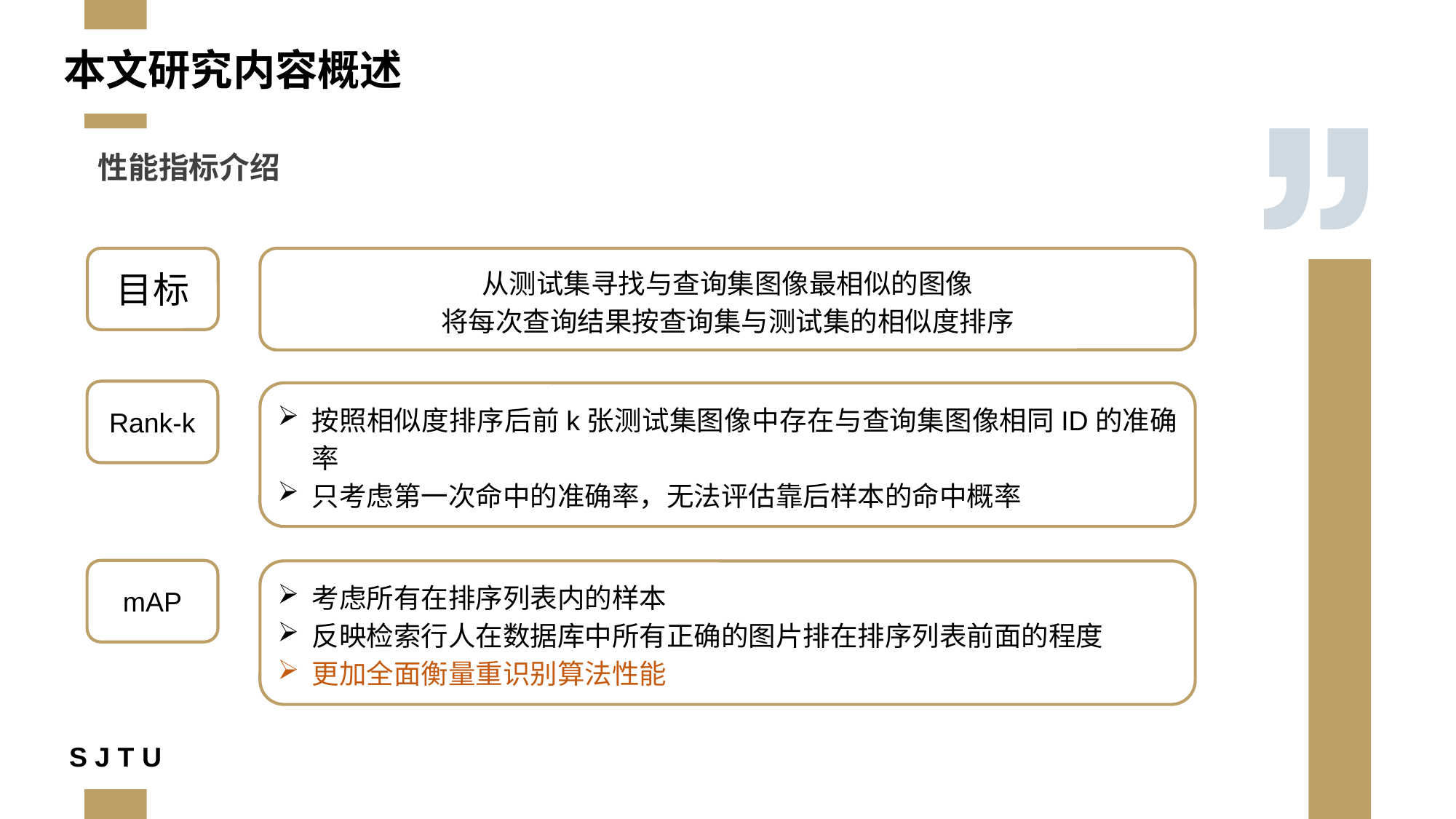

本文研究内容概述
性能指标介绍
目标
从测试集寻找与查询集图像最相似的图像
将每次查询结果按查询集与测试集的相似度排序
Rank-k
按照相似度排序后前k张测试集图像中存在与查询集图像相同ID的准确率
只考虑第一次命中的准确率，无法评估靠后样本的命中概率
mAP
考虑所有在排序列表内的样本
反映检索行人在数据库中所有正确的图片排在排序列表前面的程度
更加全面衡量重识别算法性能